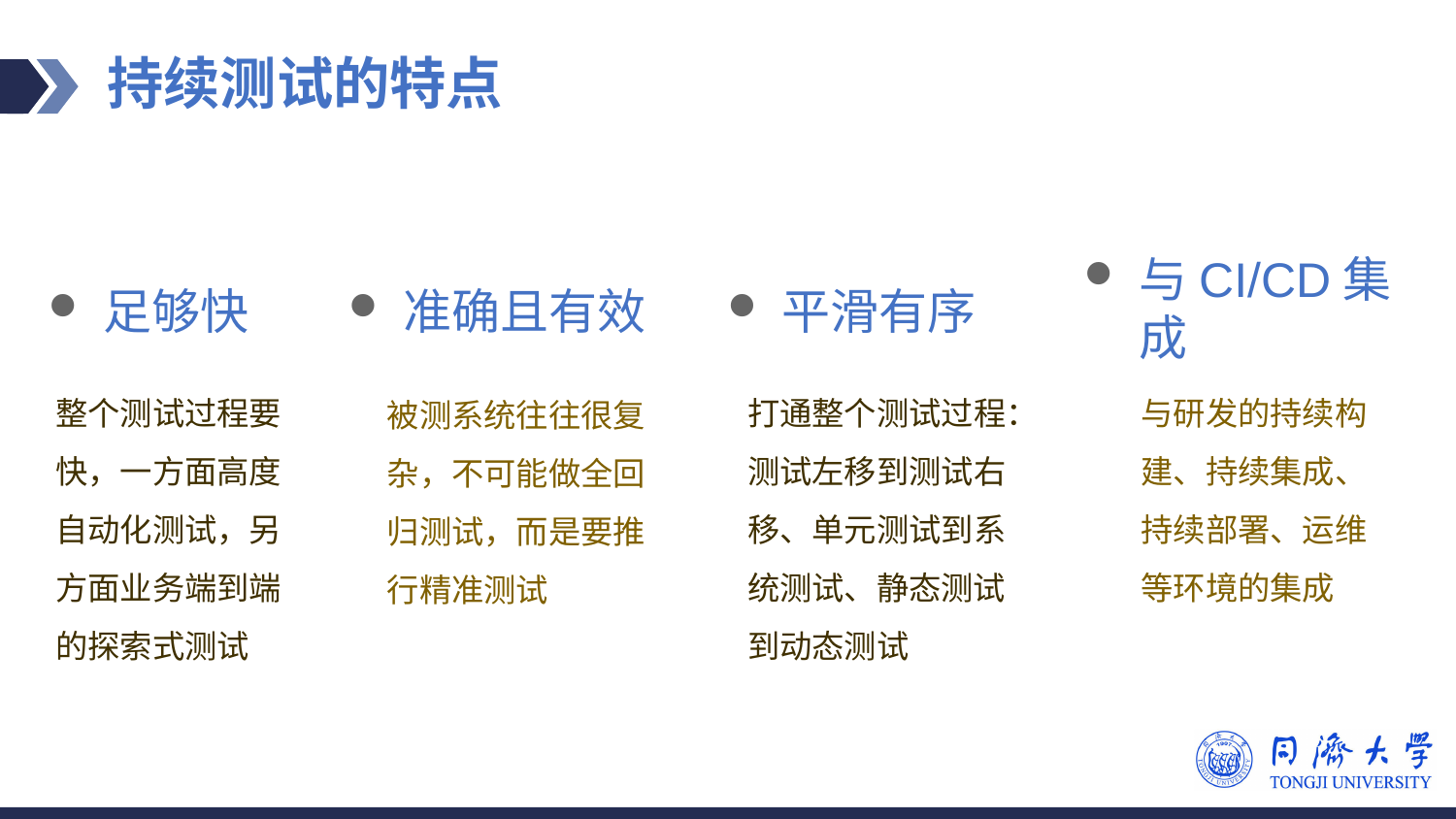

# 持续测试的特点
与CI/CD集成
足够快
准确且有效
平滑有序
打通整个测试过程：测试左移到测试右移、单元测试到系统测试、静态测试到动态测试
与研发的持续构建、持续集成、持续部署、运维等环境的集成
整个测试过程要快，一方面高度自动化测试，另方面业务端到端的探索式测试
被测系统往往很复杂，不可能做全回归测试，而是要推行精准测试